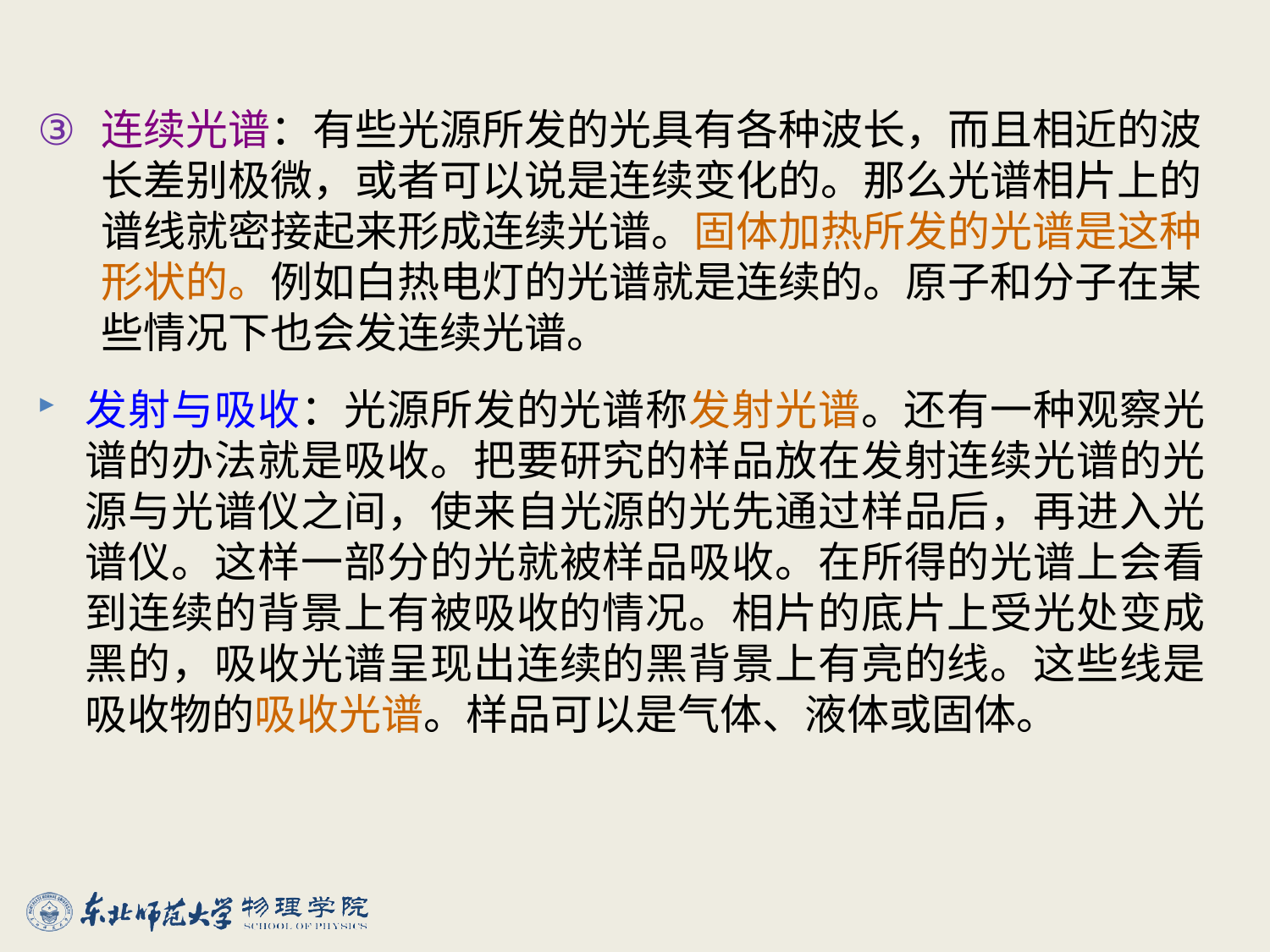

连续光谱：有些光源所发的光具有各种波长，而且相近的波长差别极微，或者可以说是连续变化的。那么光谱相片上的谱线就密接起来形成连续光谱。固体加热所发的光谱是这种形状的。例如白热电灯的光谱就是连续的。原子和分子在某些情况下也会发连续光谱。
发射与吸收：光源所发的光谱称发射光谱。还有一种观察光谱的办法就是吸收。把要研究的样品放在发射连续光谱的光源与光谱仪之间，使来自光源的光先通过样品后，再进入光谱仪。这样一部分的光就被样品吸收。在所得的光谱上会看到连续的背景上有被吸收的情况。相片的底片上受光处变成黑的，吸收光谱呈现出连续的黑背景上有亮的线。这些线是吸收物的吸收光谱。样品可以是气体、液体或固体。